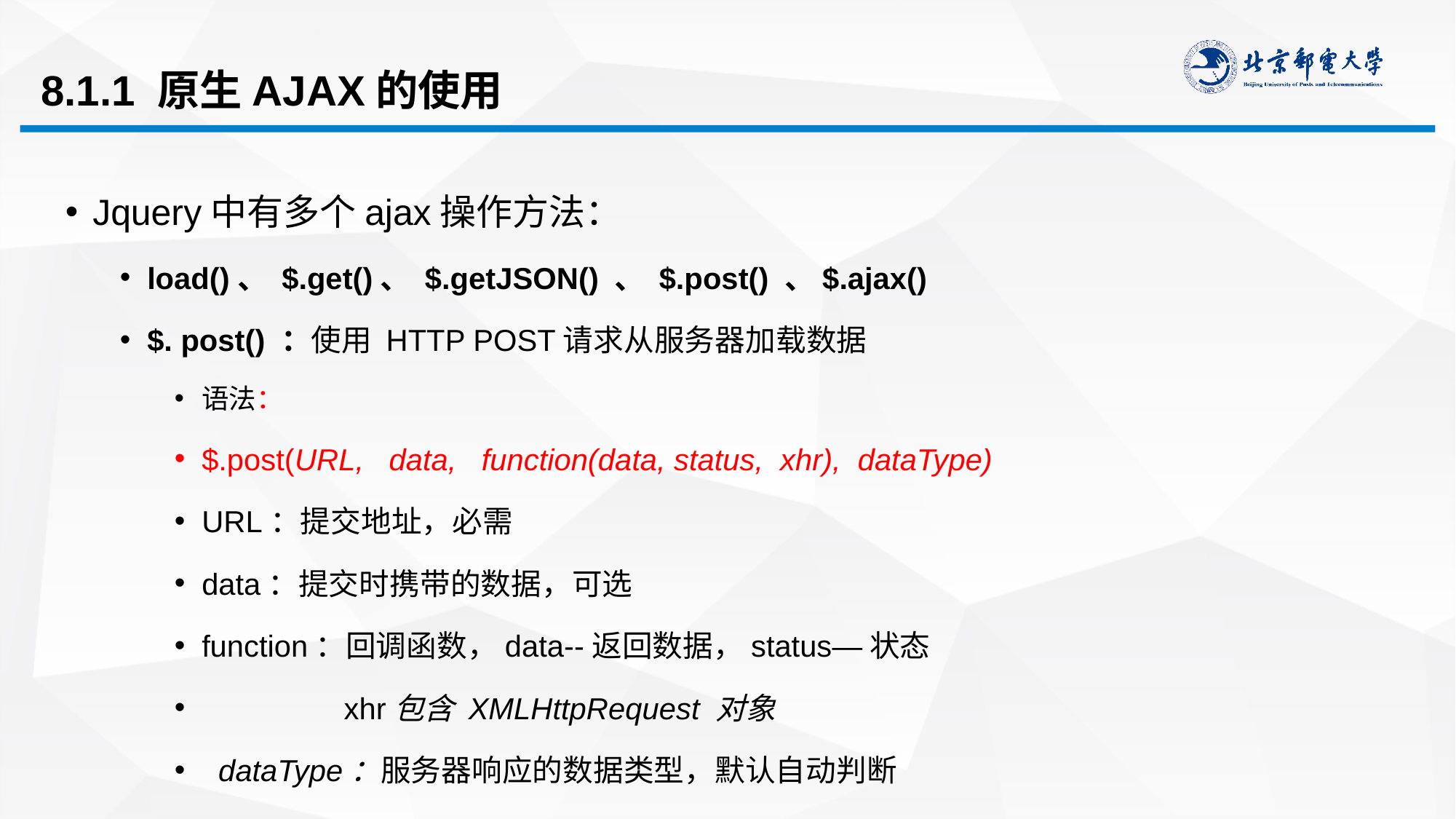

# 8.1.1 原生AJAX的使用
Jquery中有多个ajax操作方法：
load()、 $.get()、 $.getJSON() 、 $.post() 、$.ajax()
$. post() ：使用 HTTP POST请求从服务器加载数据
语法：
$.post(URL,   data,   function(data, status,  xhr),  dataType)
URL：提交地址，必需
data：提交时携带的数据，可选
function：回调函数，data--返回数据，status—状态
                 xhr包含 XMLHttpRequest 对象
  dataType：服务器响应的数据类型，默认自动判断